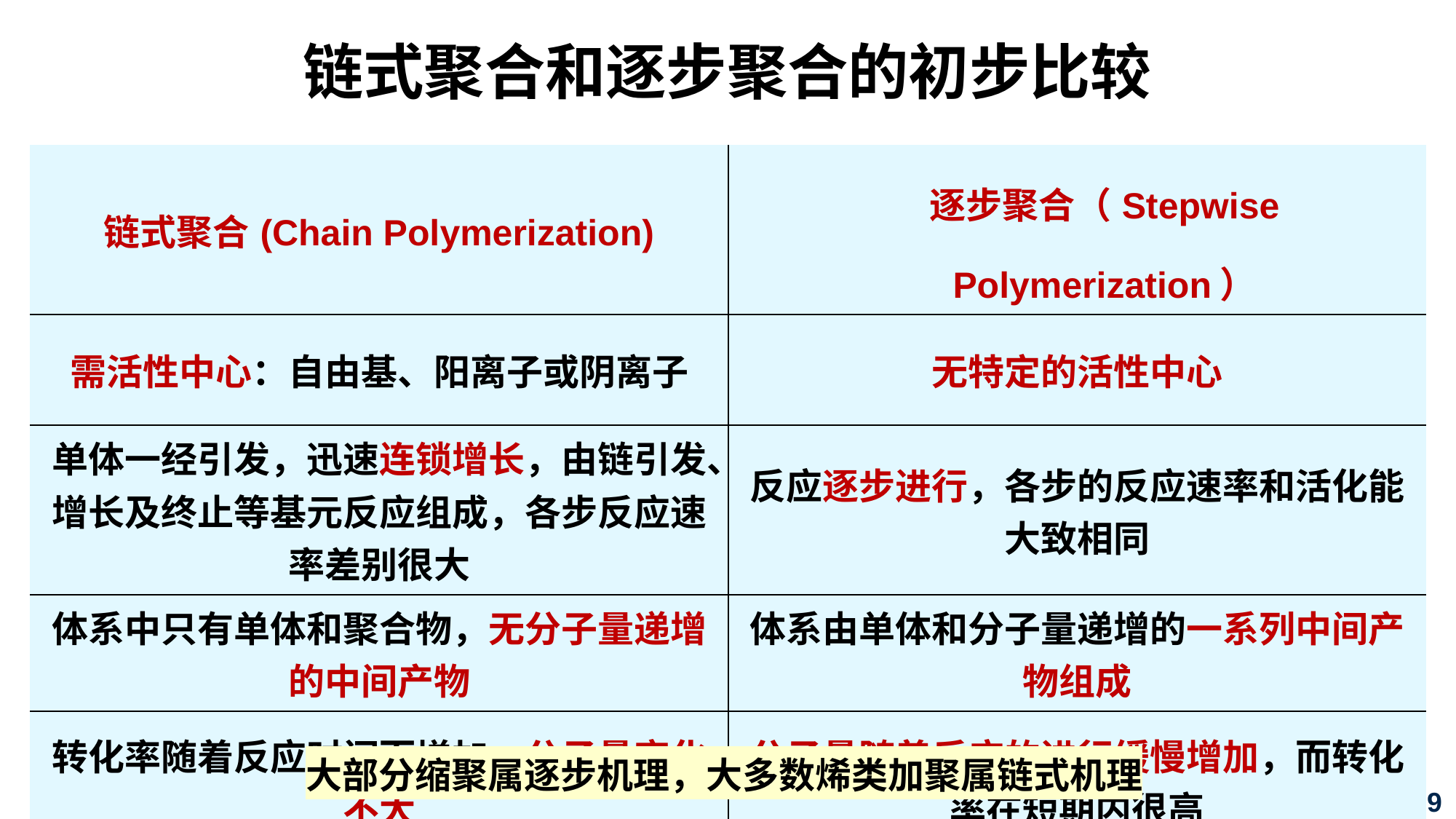

链式聚合和逐步聚合的初步比较
| 链式聚合(Chain Polymerization) | 逐步聚合（Stepwise Polymerization） |
| --- | --- |
| 需活性中心：自由基、阳离子或阴离子 | 无特定的活性中心 |
| 单体一经引发，迅速连锁增长，由链引发、增长及终止等基元反应组成，各步反应速率差别很大 | 反应逐步进行，各步的反应速率和活化能大致相同 |
| 体系中只有单体和聚合物，无分子量递增的中间产物 | 体系由单体和分子量递增的一系列中间产物组成 |
| 转化率随着反应时间而增加，分子量变化不大 | 分子量随着反应的进行缓慢增加，而转化率在短期内很高 |
大部分缩聚属逐步机理，大多数烯类加聚属链式机理
39